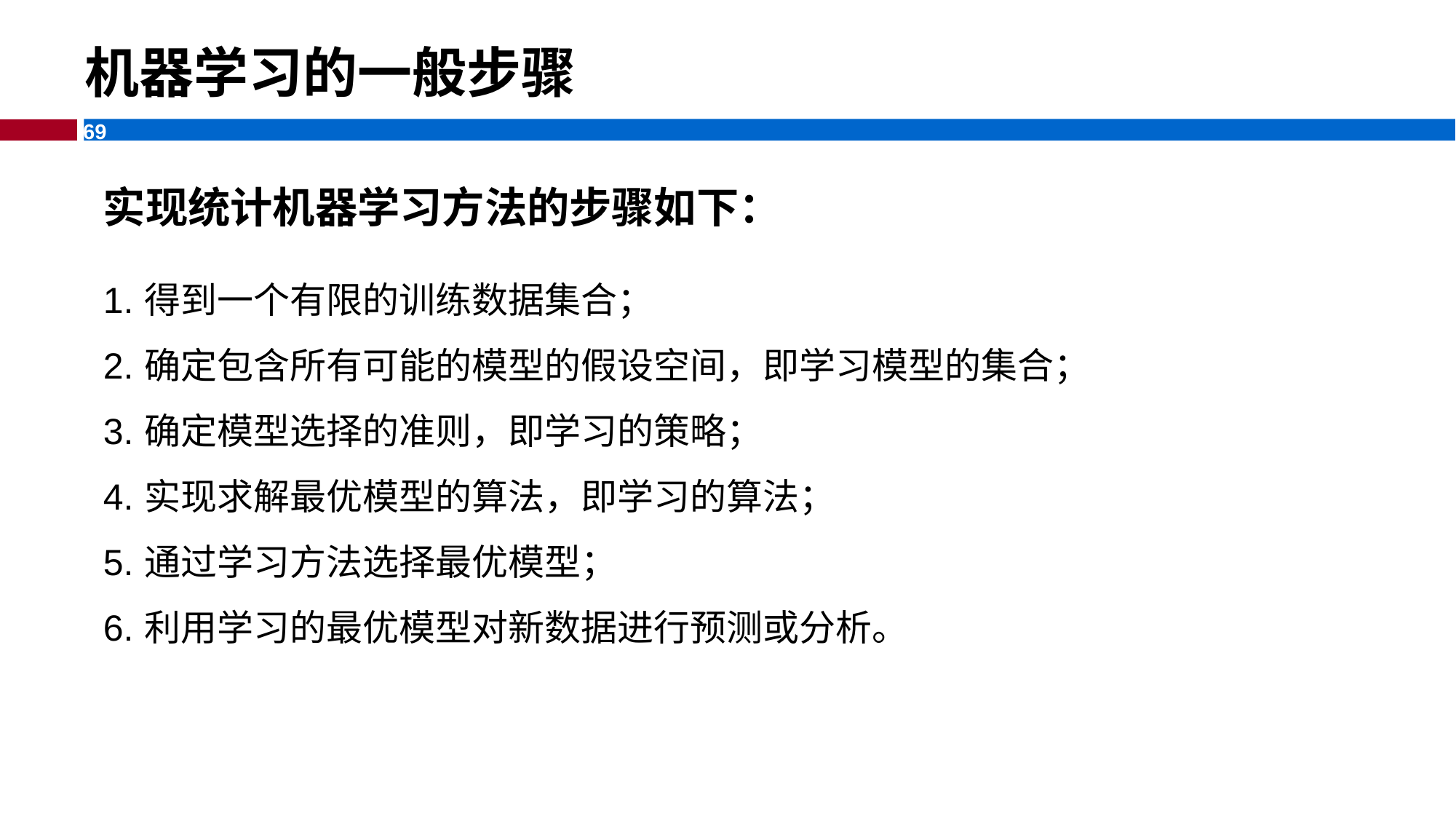

机器学习的一般步骤

实现统计机器学习方法的步骤如下：
得到一个有限的训练数据集合；
确定包含所有可能的模型的假设空间，即学习模型的集合；
确定模型选择的准则，即学习的策略；
实现求解最优模型的算法，即学习的算法；
通过学习方法选择最优模型；
利用学习的最优模型对新数据进行预测或分析。